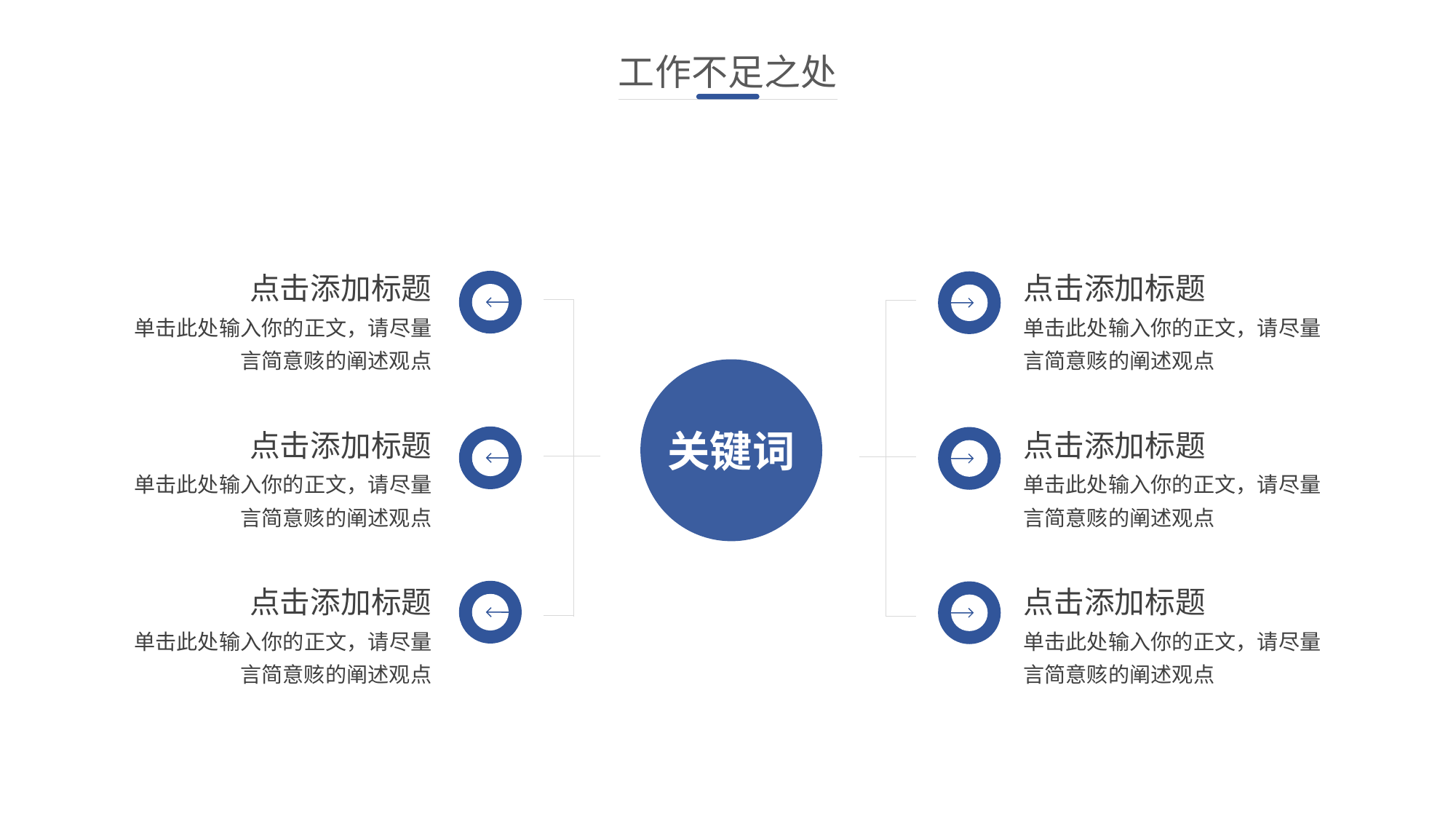

工作不足之处

点击添加标题
点击添加标题

单击此处输入你的正文，请尽量言简意赅的阐述观点
单击此处输入你的正文，请尽量言简意赅的阐述观点

点击添加标题
点击添加标题
关键词

单击此处输入你的正文，请尽量言简意赅的阐述观点
单击此处输入你的正文，请尽量言简意赅的阐述观点
点击添加标题
点击添加标题

单击此处输入你的正文，请尽量言简意赅的阐述观点
单击此处输入你的正文，请尽量言简意赅的阐述观点